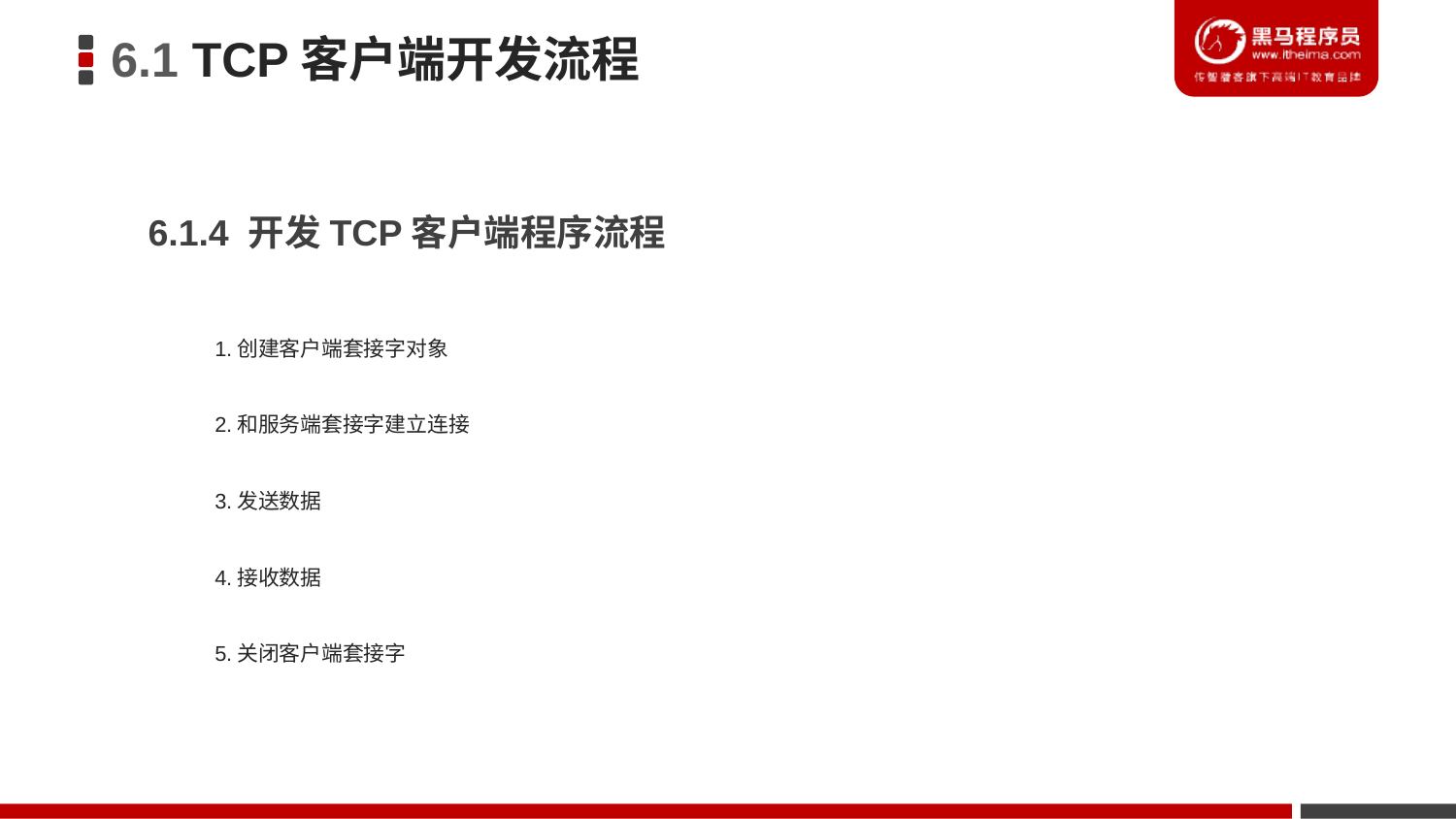

6.1 TCP客户端开发流程
6.1.4 开发TCP客户端程序流程
1.创建客户端套接字对象

2.和服务端套接字建立连接

3.发送数据

4.接收数据

5.关闭客户端套接字